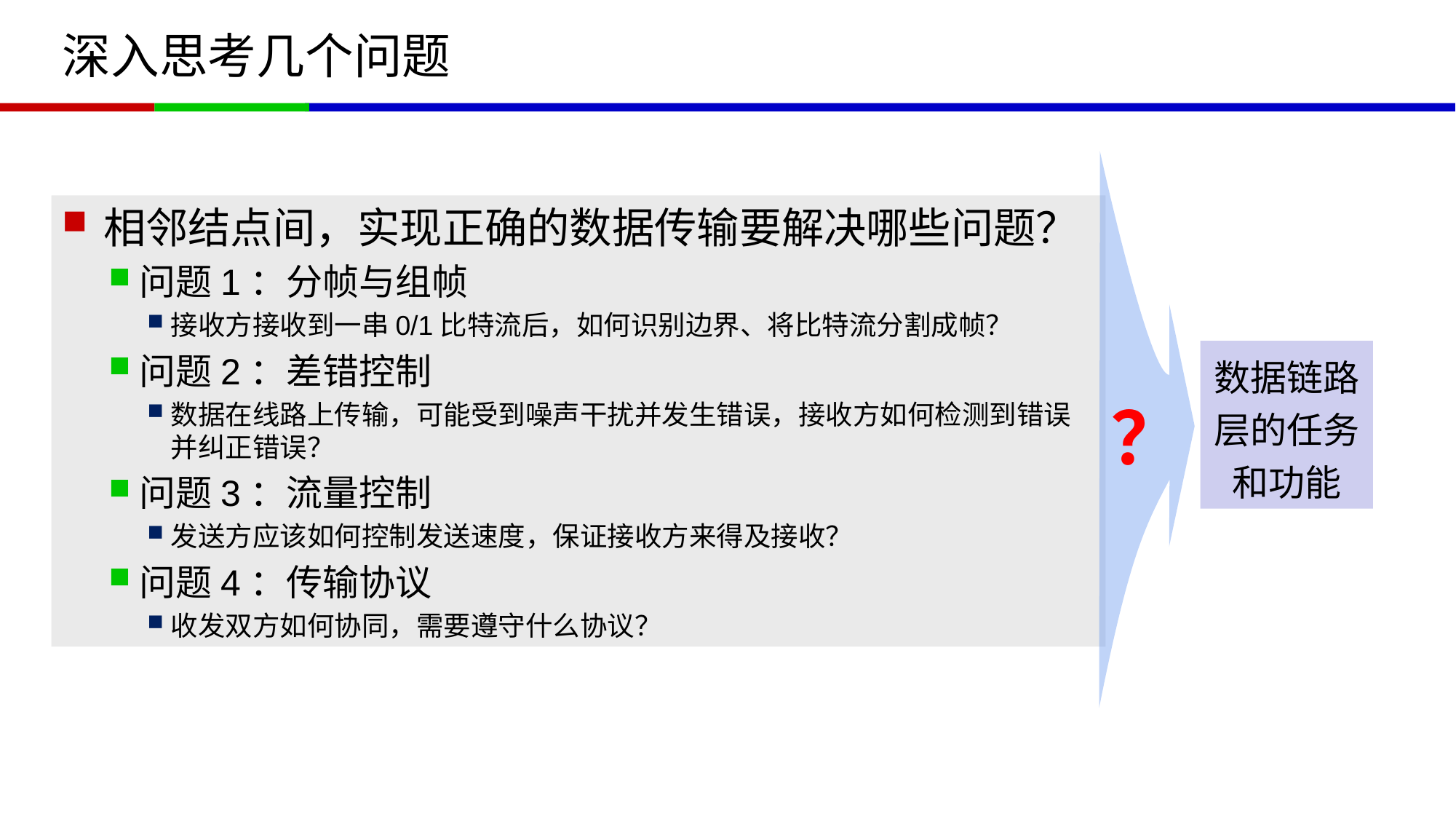

# 深入思考几个问题
相邻结点间，实现正确的数据传输要解决哪些问题？
问题1：分帧与组帧
接收方接收到一串0/1比特流后，如何识别边界、将比特流分割成帧？
问题2：差错控制
数据在线路上传输，可能受到噪声干扰并发生错误，接收方如何检测到错误并纠正错误？
问题3：流量控制
发送方应该如何控制发送速度，保证接收方来得及接收？
问题4：传输协议
收发双方如何协同，需要遵守什么协议？
数据链路层的任务和功能
？

6